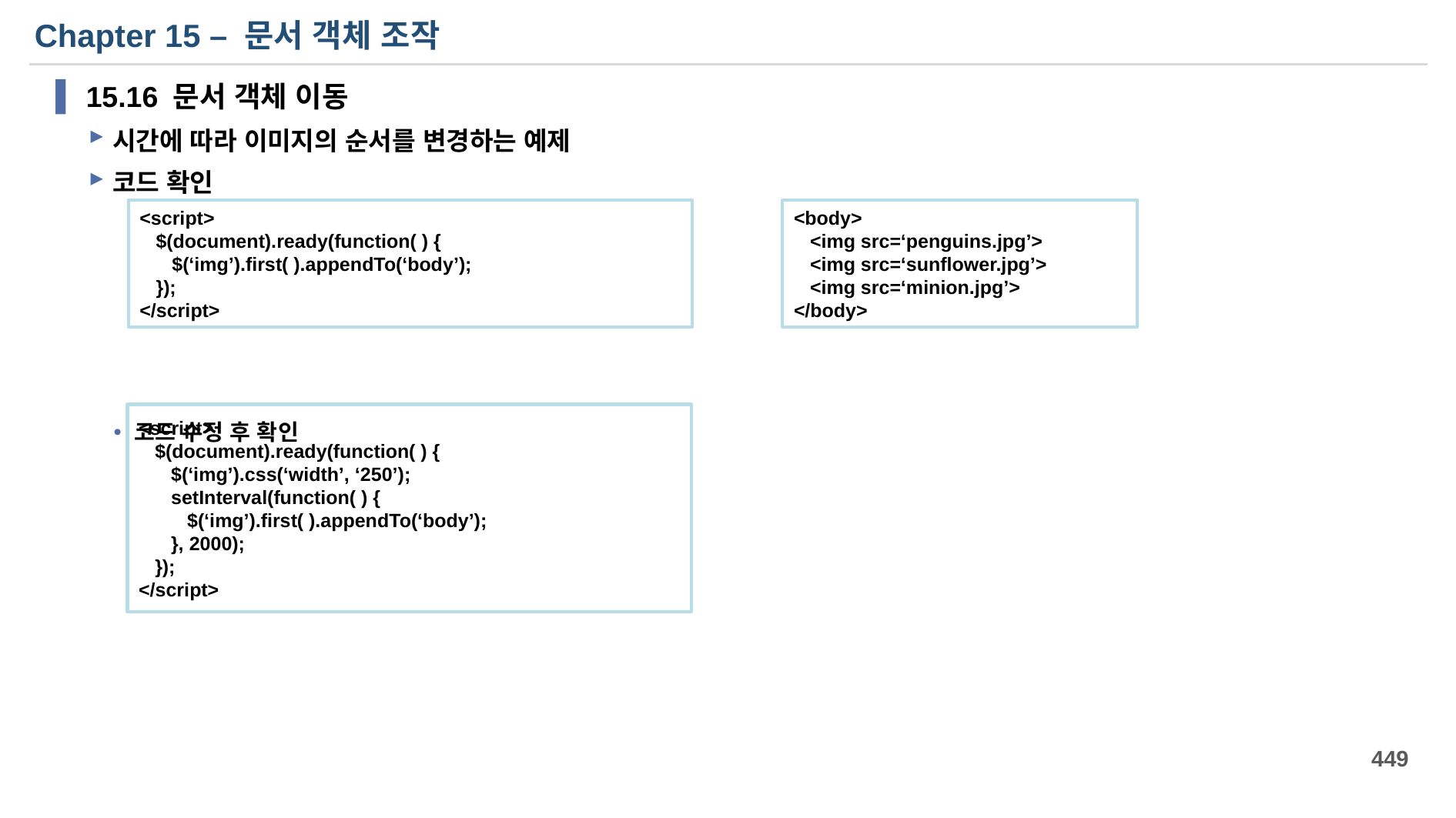

# Chapter 15 – 문서 객체 조작
15.16 문서 객체 이동
시간에 따라 이미지의 순서를 변경하는 예제
코드 확인

코드 수정 후 확인
<script>
   $(document).ready(function( ) {
      $(‘img’).first( ).appendTo(‘body’);
   });
</script>
<body>
   <img src=‘penguins.jpg’>
   <img src=‘sunflower.jpg’>
   <img src=‘minion.jpg’>
</body>
<script>
   $(document).ready(function( ) {
      $(‘img’).css(‘width’, ‘250’);
      setInterval(function( ) {
         $(‘img’).first( ).appendTo(‘body’);
      }, 2000);
   });
</script>
449